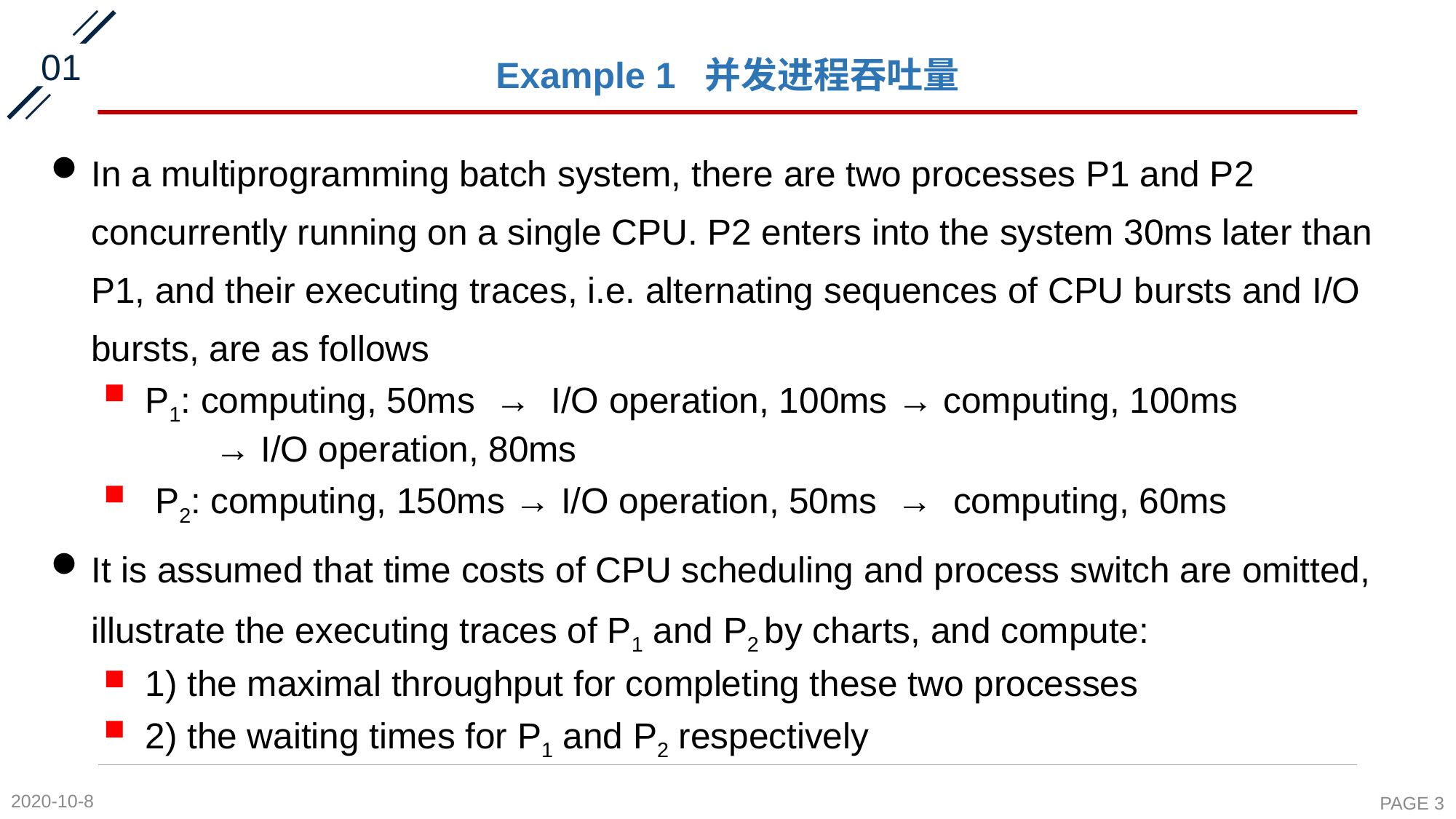

01
# Example 1  并发进程吞吐量
In a multiprogramming batch system, there are two processes P1 and P2 concurrently running on a single CPU. P2 enters into the system 30ms later than P1, and their executing traces, i.e. alternating sequences of CPU bursts and I/O bursts, are as follows
P1: computing, 50ms  →  I/O operation, 100ms → computing, 100ms
           → I/O operation, 80ms
 P2: computing, 150ms → I/O operation, 50ms  →  computing, 60ms
It is assumed that time costs of CPU scheduling and process switch are omitted, illustrate the executing traces of P1 and P2 by charts, and compute:
1) the maximal throughput for completing these two processes
2) the waiting times for P1 and P2 respectively
2020-10-8
PAGE 3